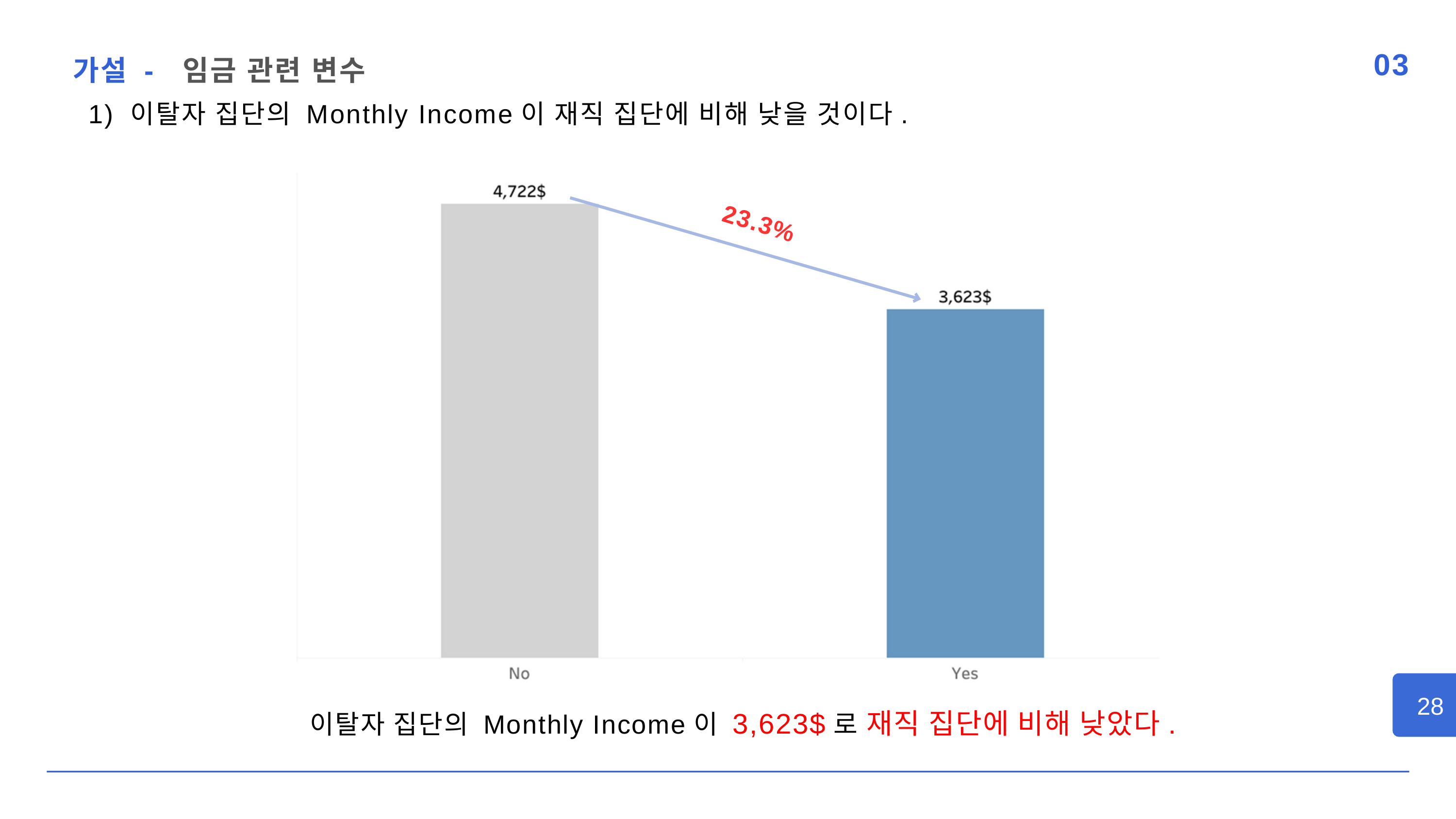

가설 -  임금 관련 변수
03
1) 이탈자 집단의 Monthly Income이 재직 집단에 비해 낮을 것이다.

23.3%
28

이탈자 집단의 Monthly Income이 3,623$로 재직 집단에 비해 낮았다.